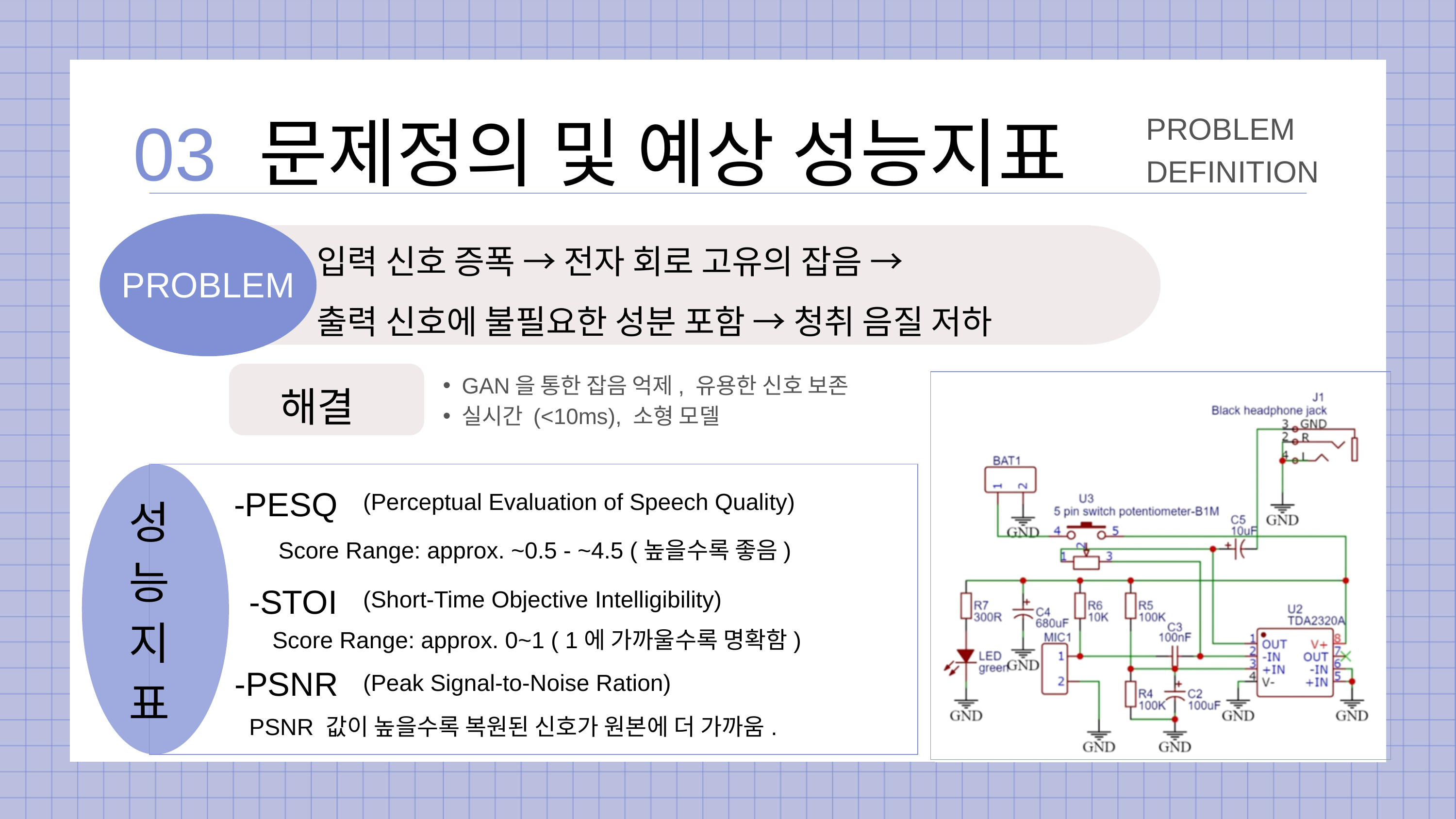

문제정의 및 예상 성능지표
03
PROBLEM
DEFINITION

입력 신호 증폭 → 전자 회로 고유의 잡음 →
출력 신호에 불필요한 성분 포함 → 청취 음질 저하

PROBLEM
해결

GAN을 통한 잡음 억제, 유용한 신호 보존
실시간 (<10ms), 소형 모델

-PESQ

(Perceptual Evaluation of Speech Quality)
성능 지표
Score Range: approx. ~0.5 - ~4.5 (높을수록 좋음)
-STOI
(Short-Time Objective Intelligibility)
Score Range: approx. 0~1 ( 1에 가까울수록 명확함)
-PSNR
(Peak Signal-to-Noise Ration)
PSNR 값이 높을수록 복원된 신호가 원본에 더 가까움.